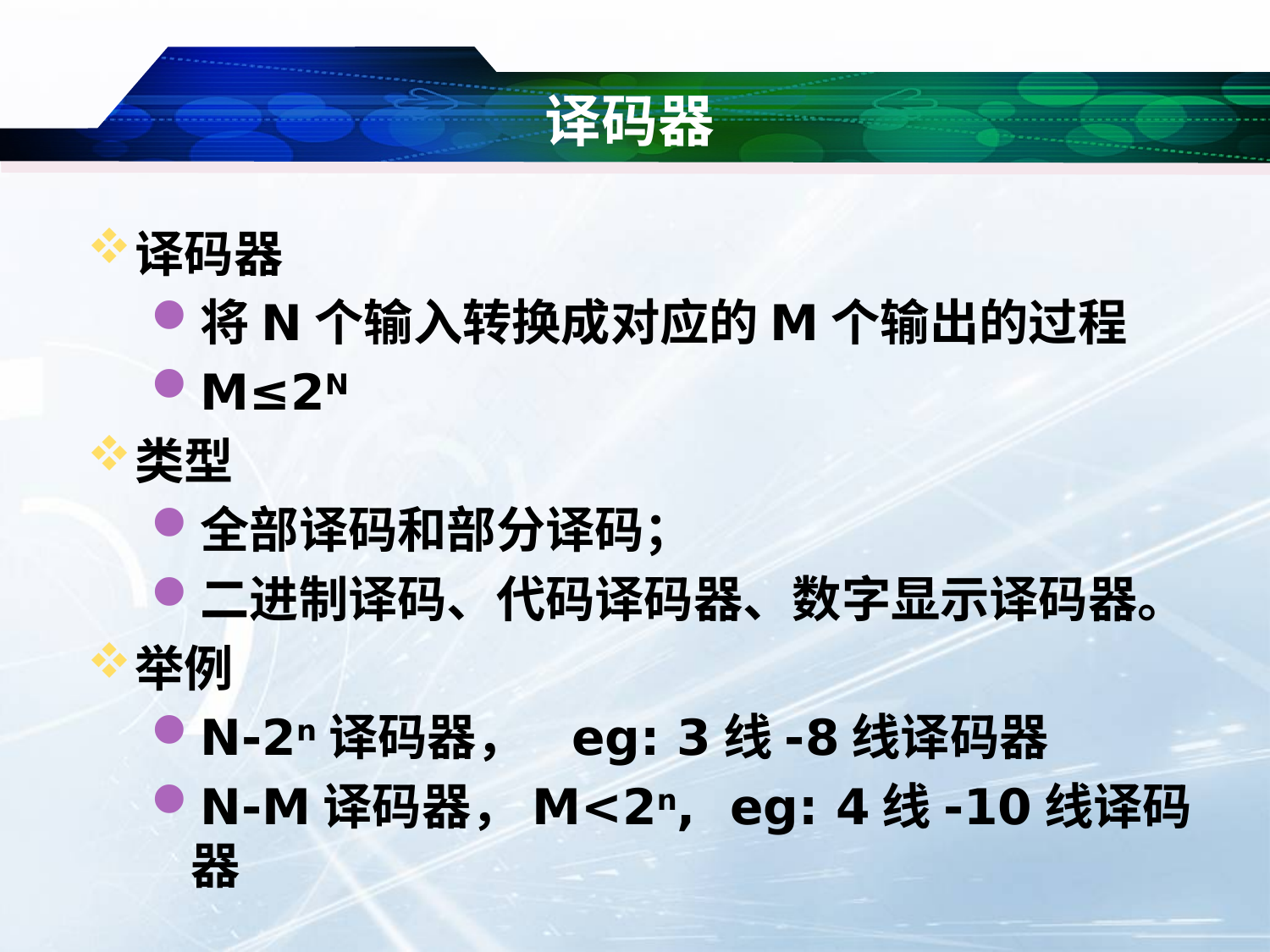

# 译码器
译码器
将N个输入转换成对应的M个输出的过程
M≤2N
类型
全部译码和部分译码；
二进制译码、代码译码器、数字显示译码器。
举例
N-2n译码器，	eg: 3线-8线译码器
N-M译码器，M<2n,  eg: 4线-10线译码器